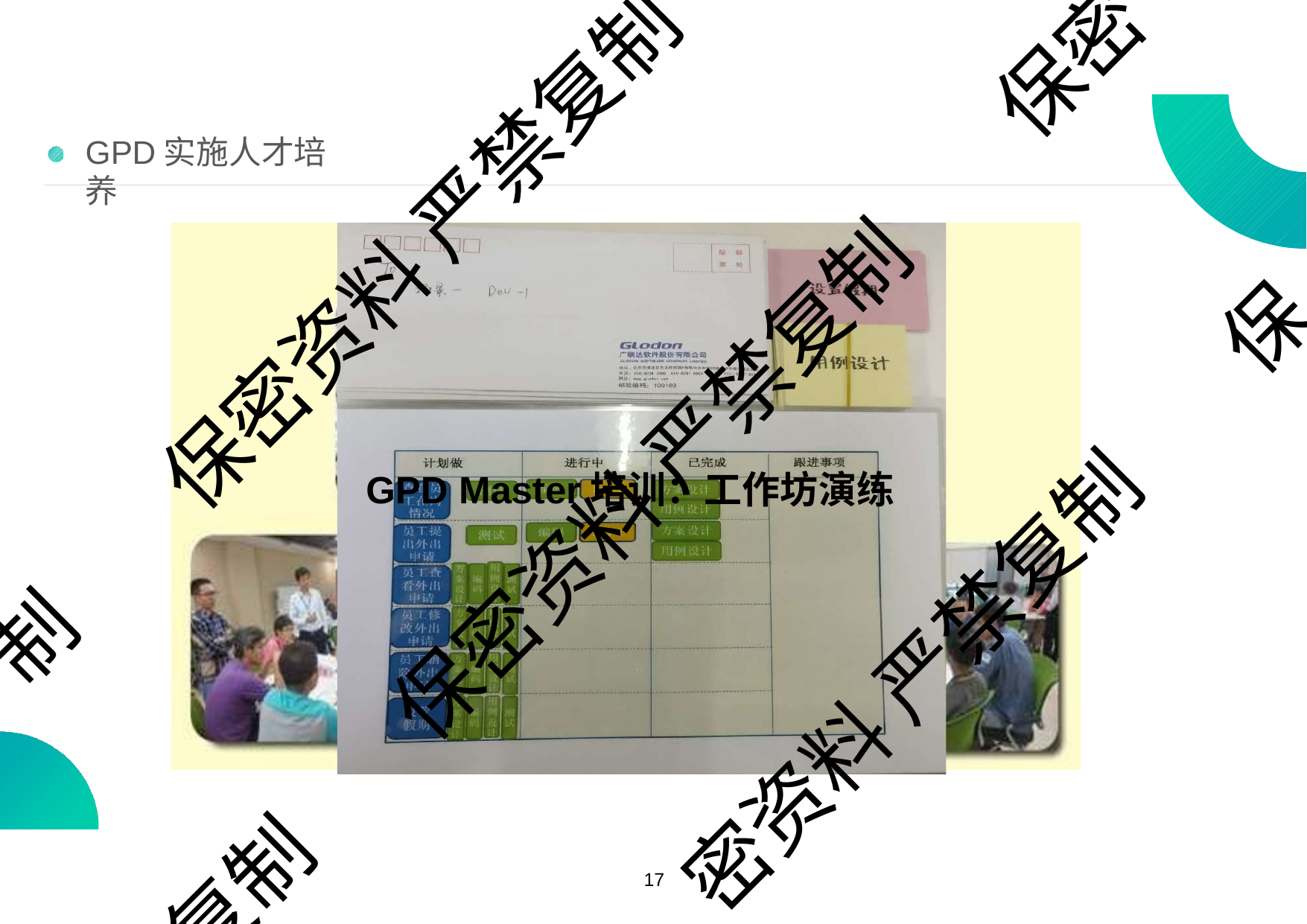

保密

GPD实施人才培养

保密资料 严禁复制

GPD工作坊培训精彩瞬间
保
保密资料 严禁复制
GPD Master培训：工作坊演练
制
密资料 严禁复制

复制
17